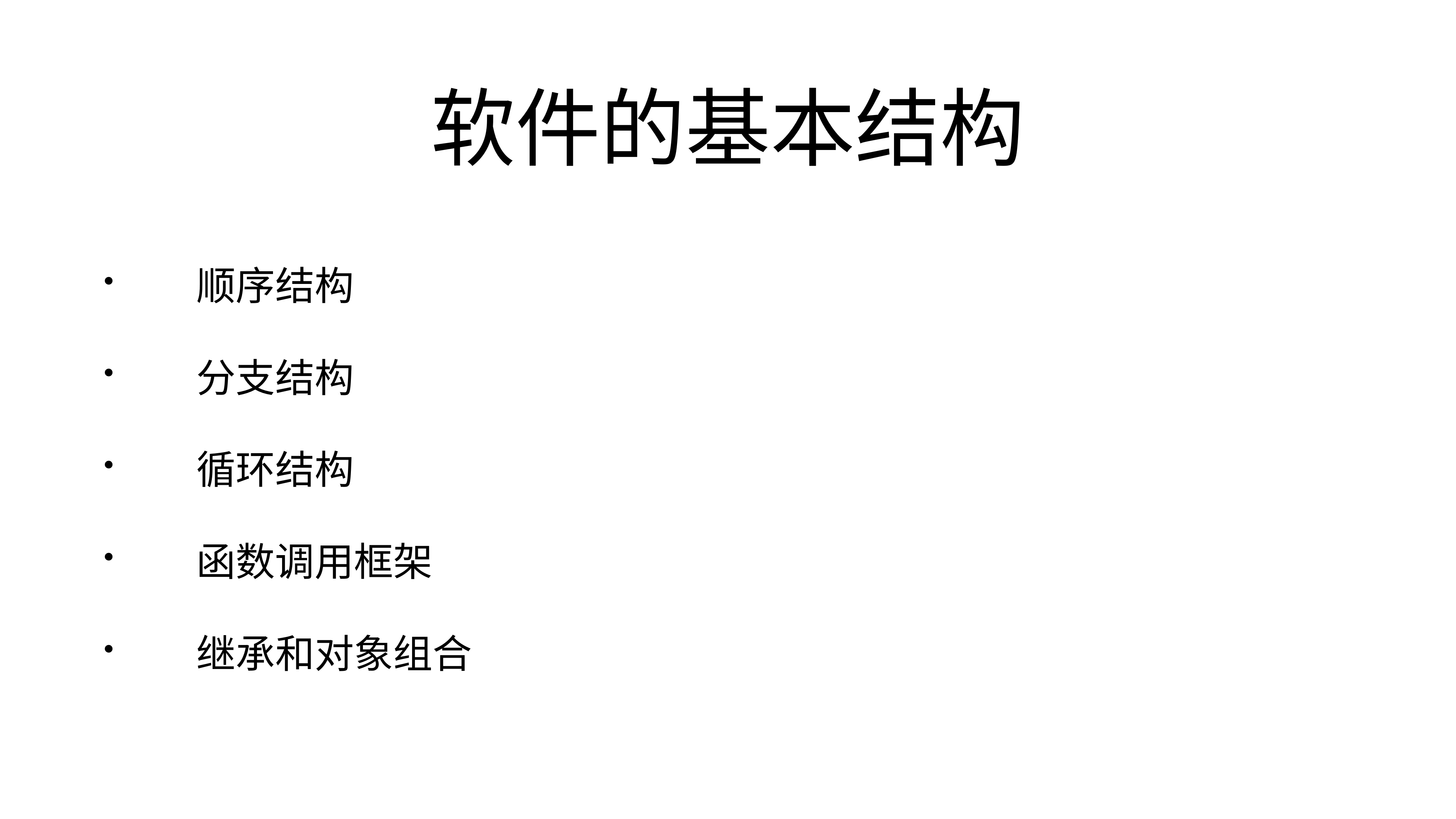

# 软件的基本结构
	顺序结构
	分支结构
	循环结构
	函数调用框架
	继承和对象组合